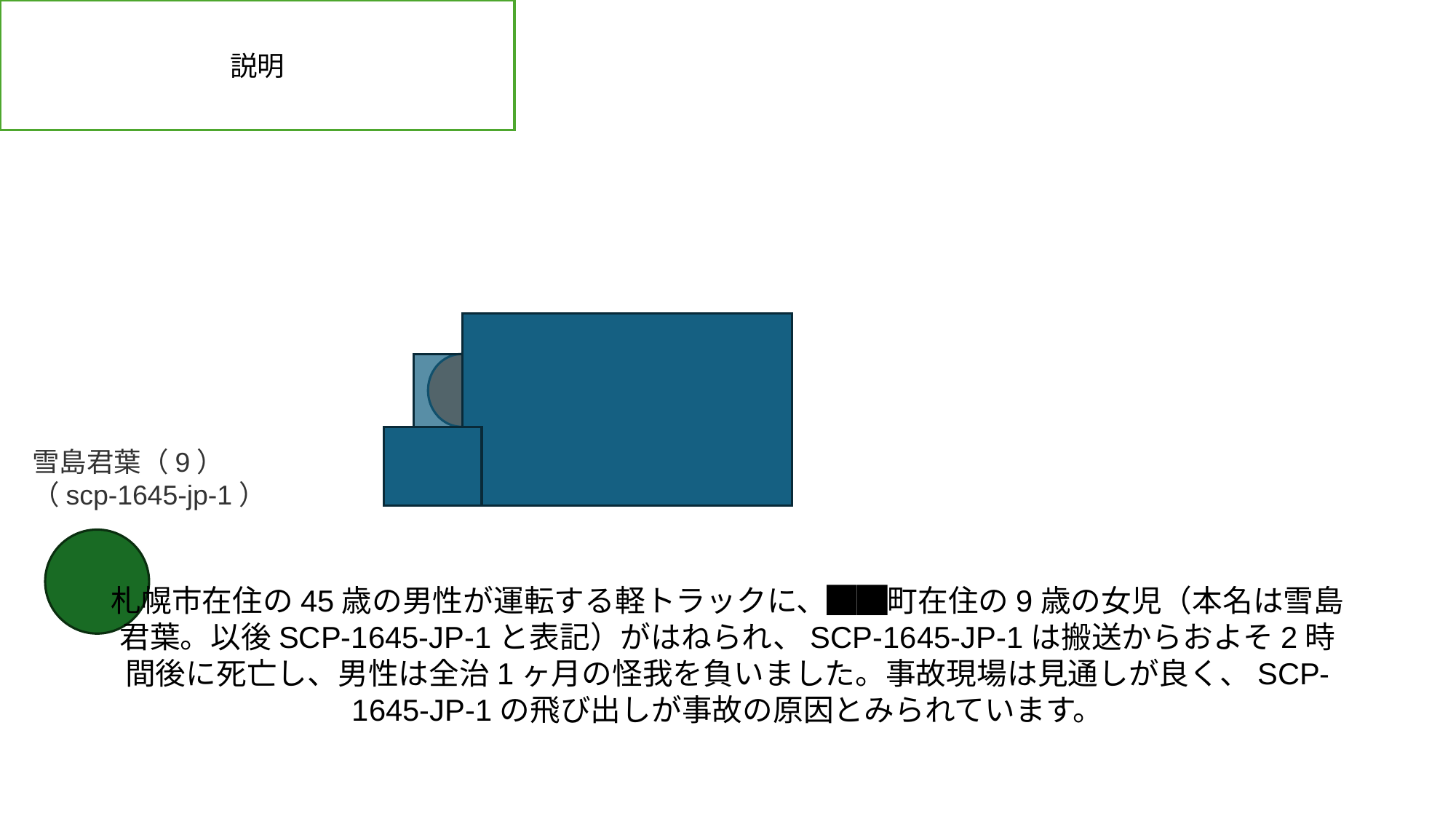

説明

雪島君葉（9）
（scp-1645-jp-1）

札幌市在住の45歳の男性が運転する軽トラックに、██町在住の9歳の女児（本名は雪島君葉。以後SCP-1645-JP-1と表記）がはねられ、SCP-1645-JP-1は搬送からおよそ2時間後に死亡し、男性は全治1ヶ月の怪我を負いました。事故現場は見通しが良く、SCP-1645-JP-1の飛び出しが事故の原因とみられています。